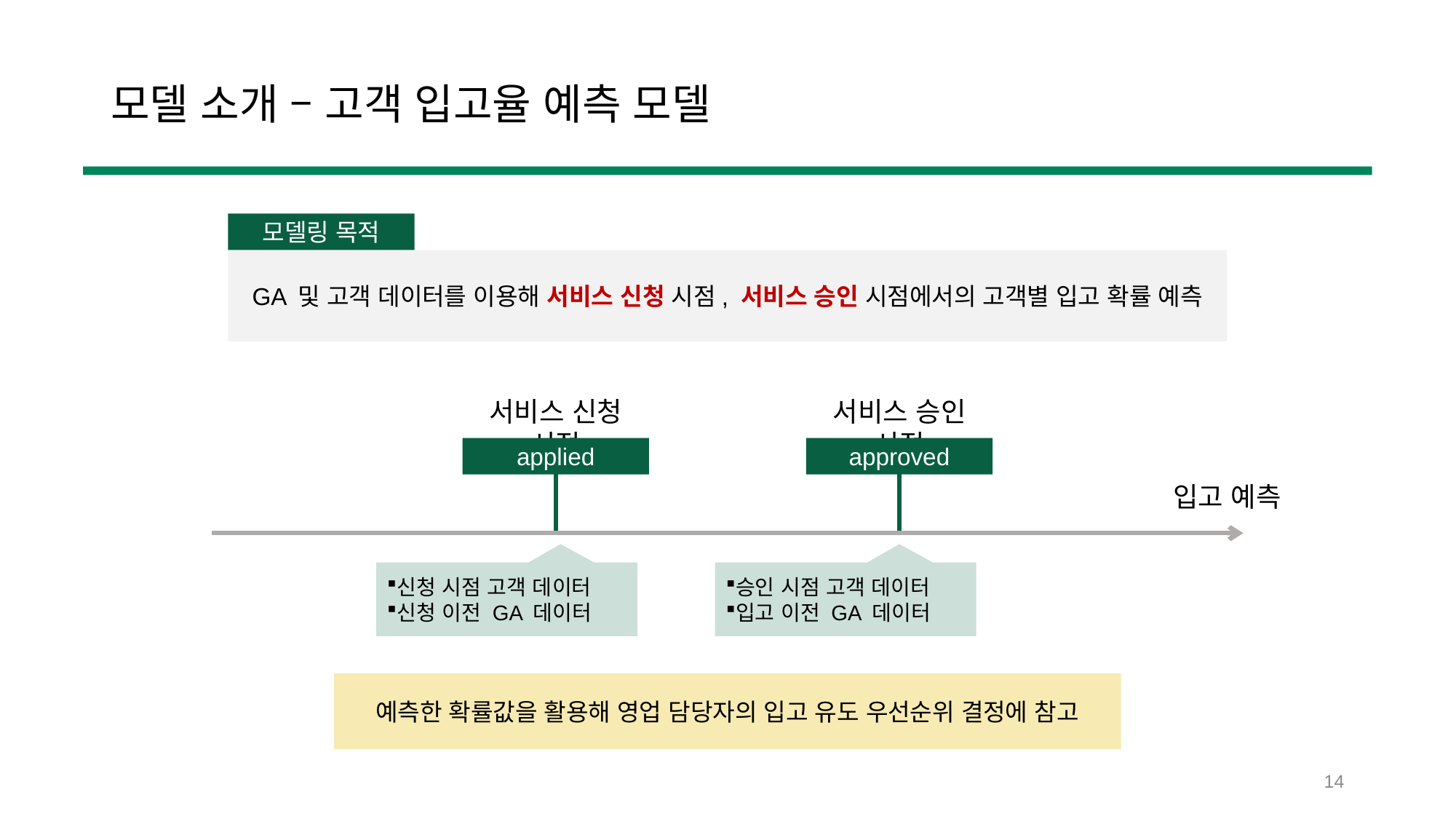

# 모델 소개 – 고객 입고율 예측 모델

모델링 목적
GA 및 고객 데이터를 이용해 서비스 신청 시점, 서비스 승인 시점에서의 고객별 입고 확률 예측
서비스 신청 시점
서비스 승인 시점
applied
approved
입고 예측
신청 시점 고객 데이터
신청 이전 GA 데이터
승인 시점 고객 데이터
입고 이전 GA 데이터
예측한 확률값을 활용해 영업 담당자의 입고 유도 우선순위 결정에 참고
14